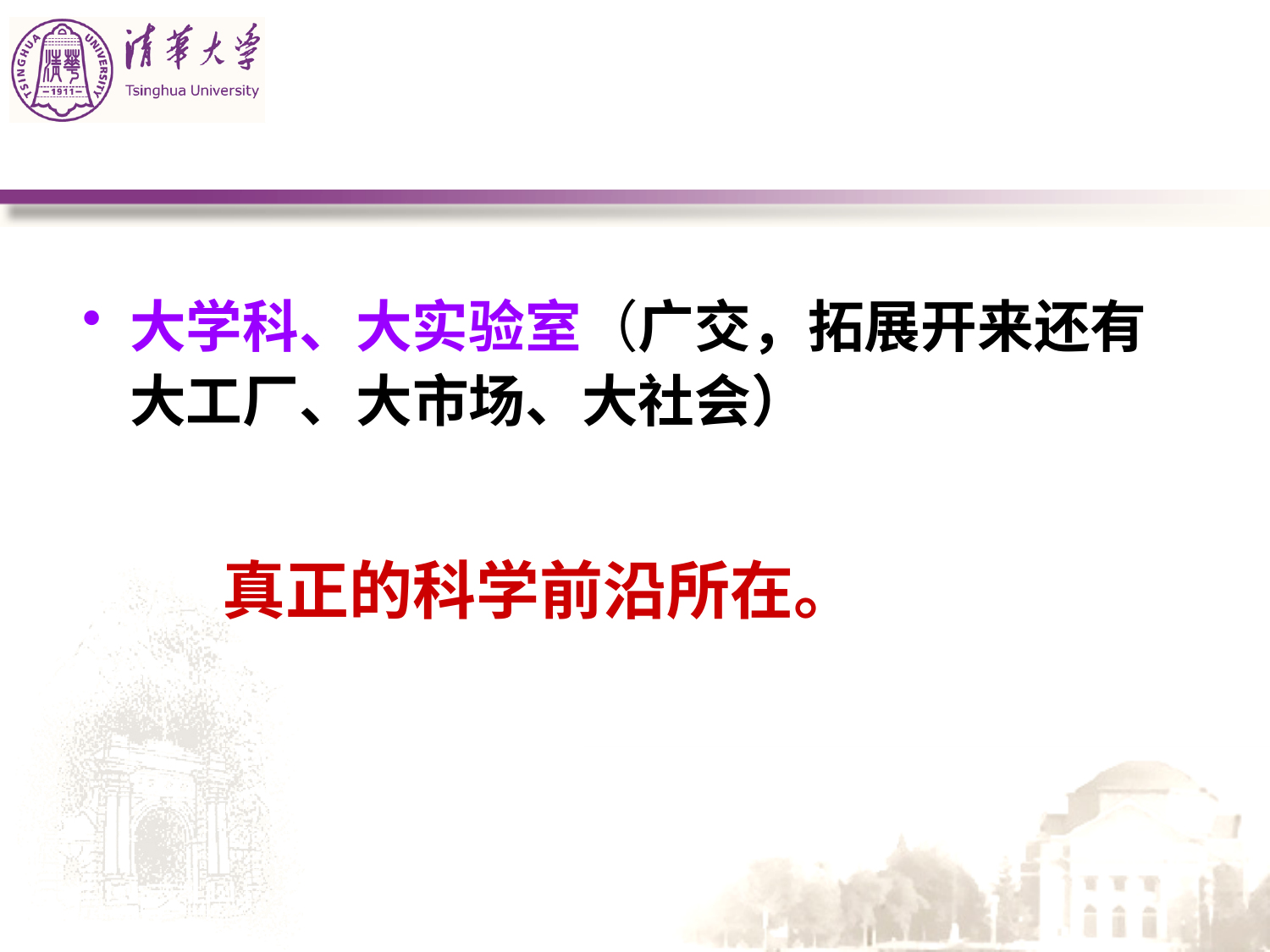

大学科、大实验室（广交，拓展开来还有大工厂、大市场、大社会）

          真正的科学前沿所在。